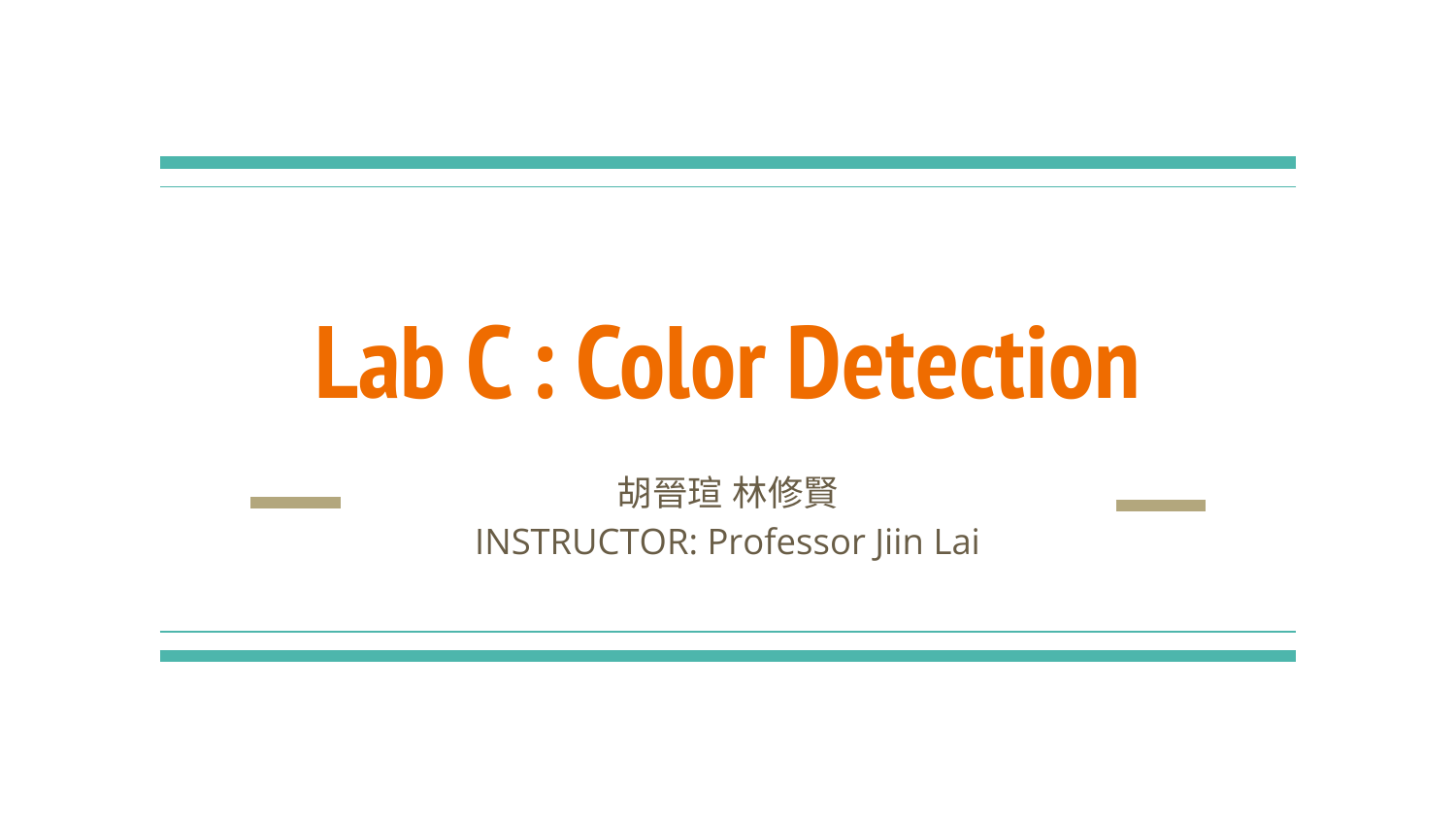

# Lab C : Color Detection
胡晉瑄 林修賢
INSTRUCTOR: Professor Jiin Lai